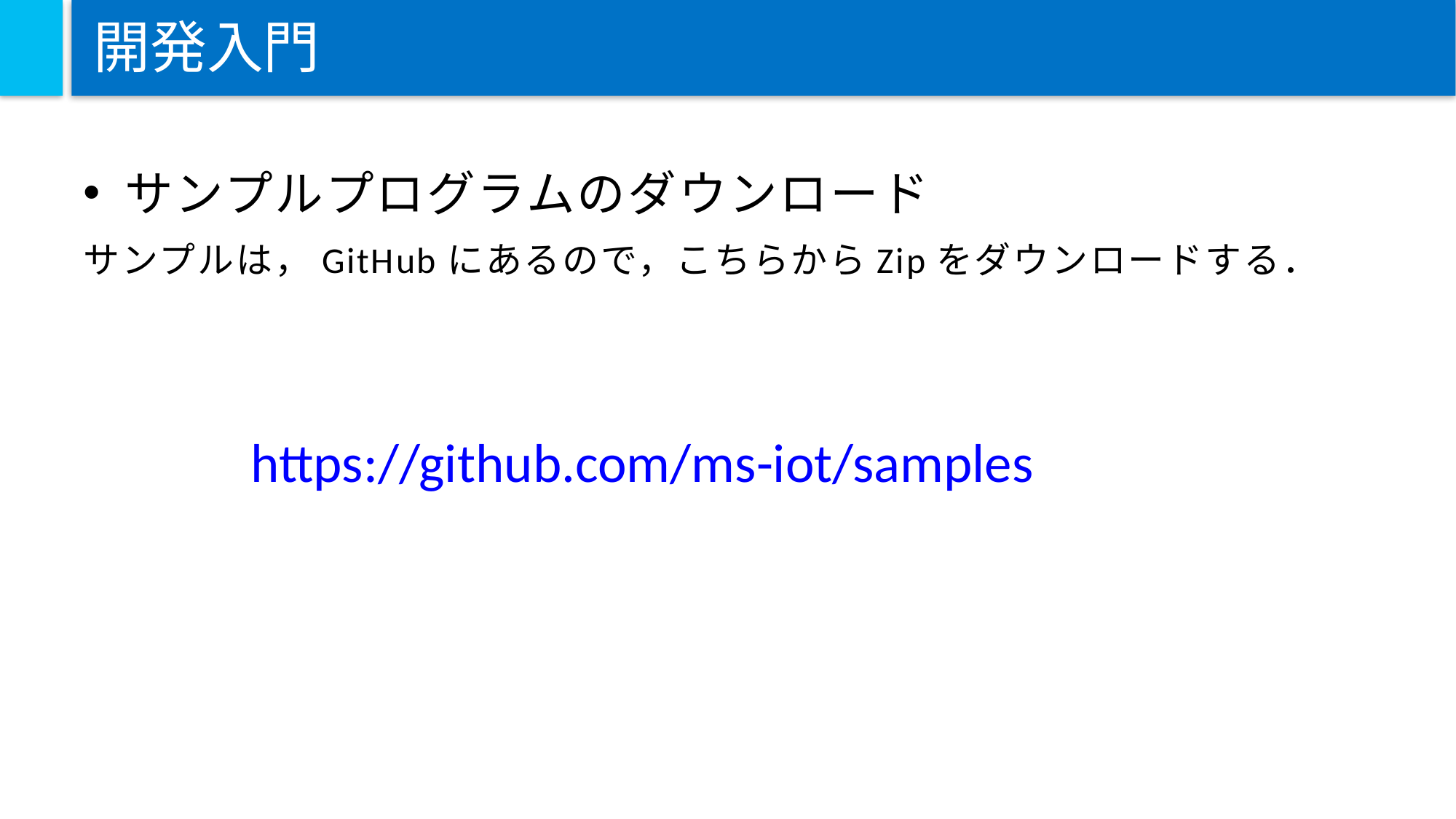

# 開発入門
サンプルプログラムのダウンロード
サンプルは，GitHubにあるので，こちらからZipをダウンロードする．
https://github.com/ms-iot/samples